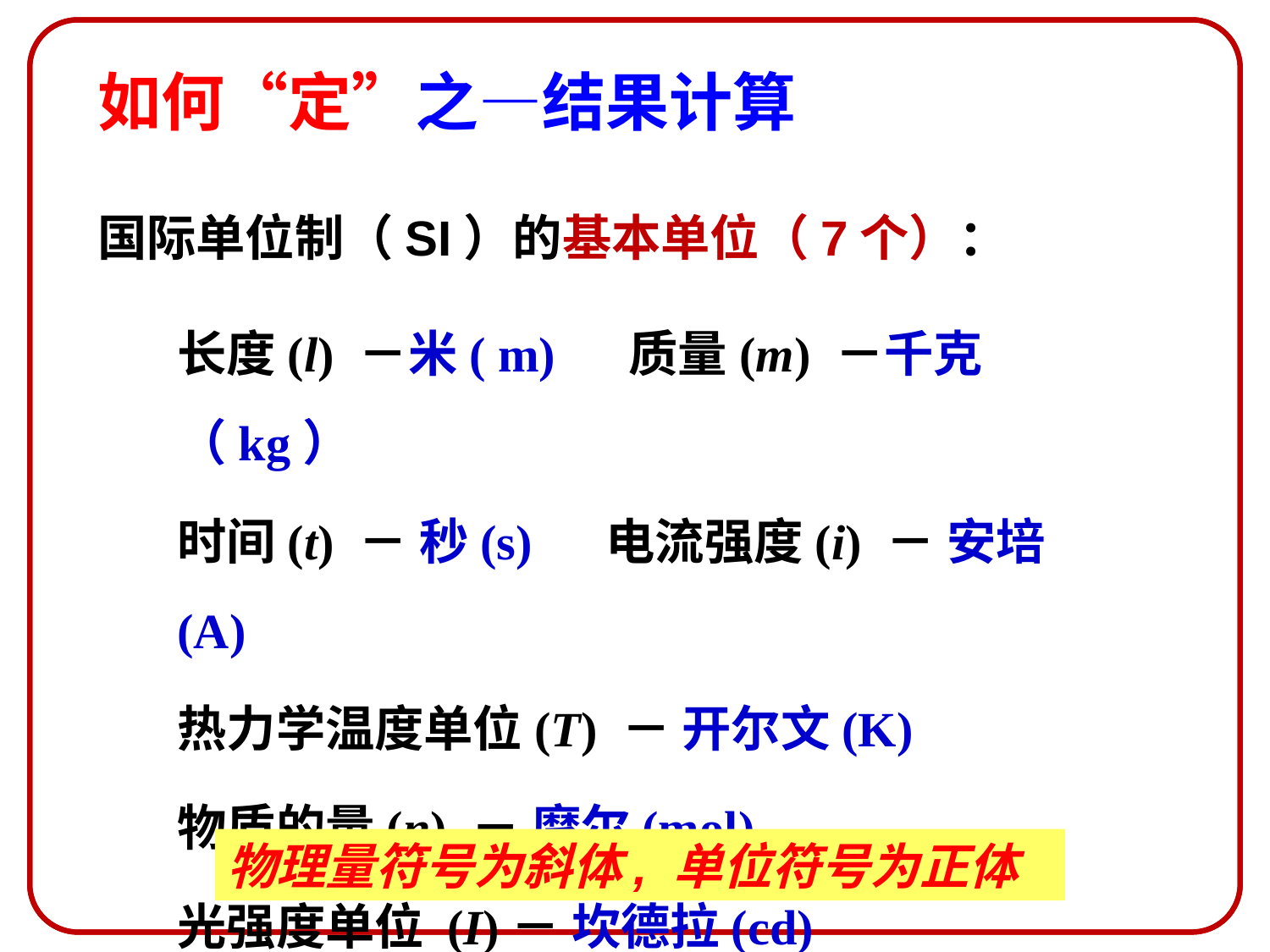

# 如何“定”之—结果计算
国际单位制（SI）的基本单位（7个）：
长度(l) －米( m)     质量(m) －千克（kg）
时间(t) － 秒(s)     电流强度(i) － 安培(A)
热力学温度单位(T) － 开尔文(K)
物质的量(n) － 摩尔(mol)
光强度单位 (I)－ 坎德拉(cd)
物理量符号为斜体, 单位符号为正体